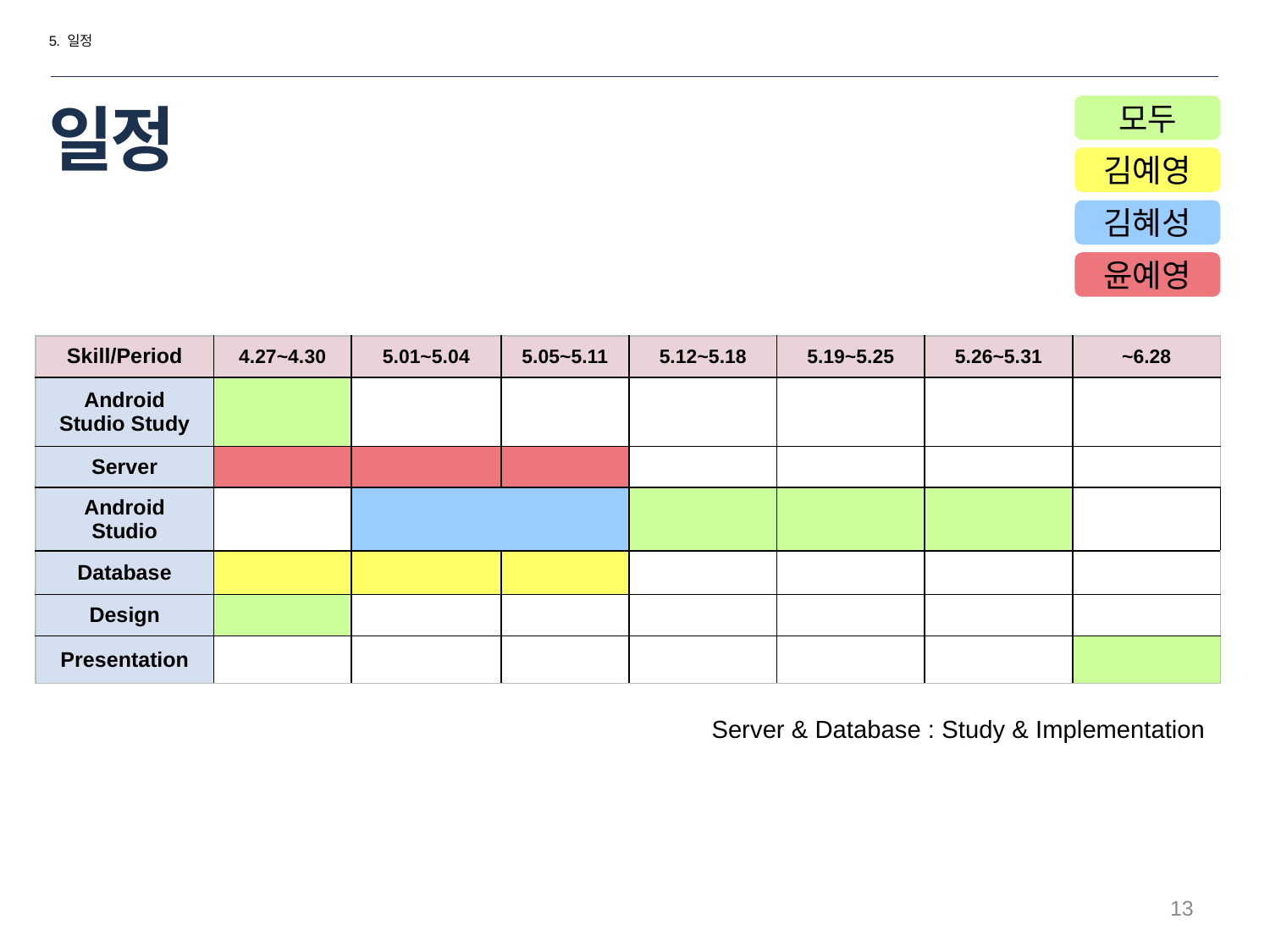

5. 일정
모두
일정
김예영
김혜성
윤예영
| Skill/Period | 4.27~4.30 | 5.01~5.04 | 5.05~5.11 | 5.12~5.18 | 5.19~5.25 | 5.26~5.31 | ~6.28 |
| --- | --- | --- | --- | --- | --- | --- | --- |
| Android Studio Study |  |  |  |  |  |  |  |
| Server |  |  |  |  |  |  |  |
| Android Studio |  |  |  |  |  |  |  |
| Database |  |  |  |  |  |  |  |
| Design |  |  |  |  |  |  |  |
| Presentation |  |  |  |  |  |  |  |
Server & Database : Study & Implementation
13